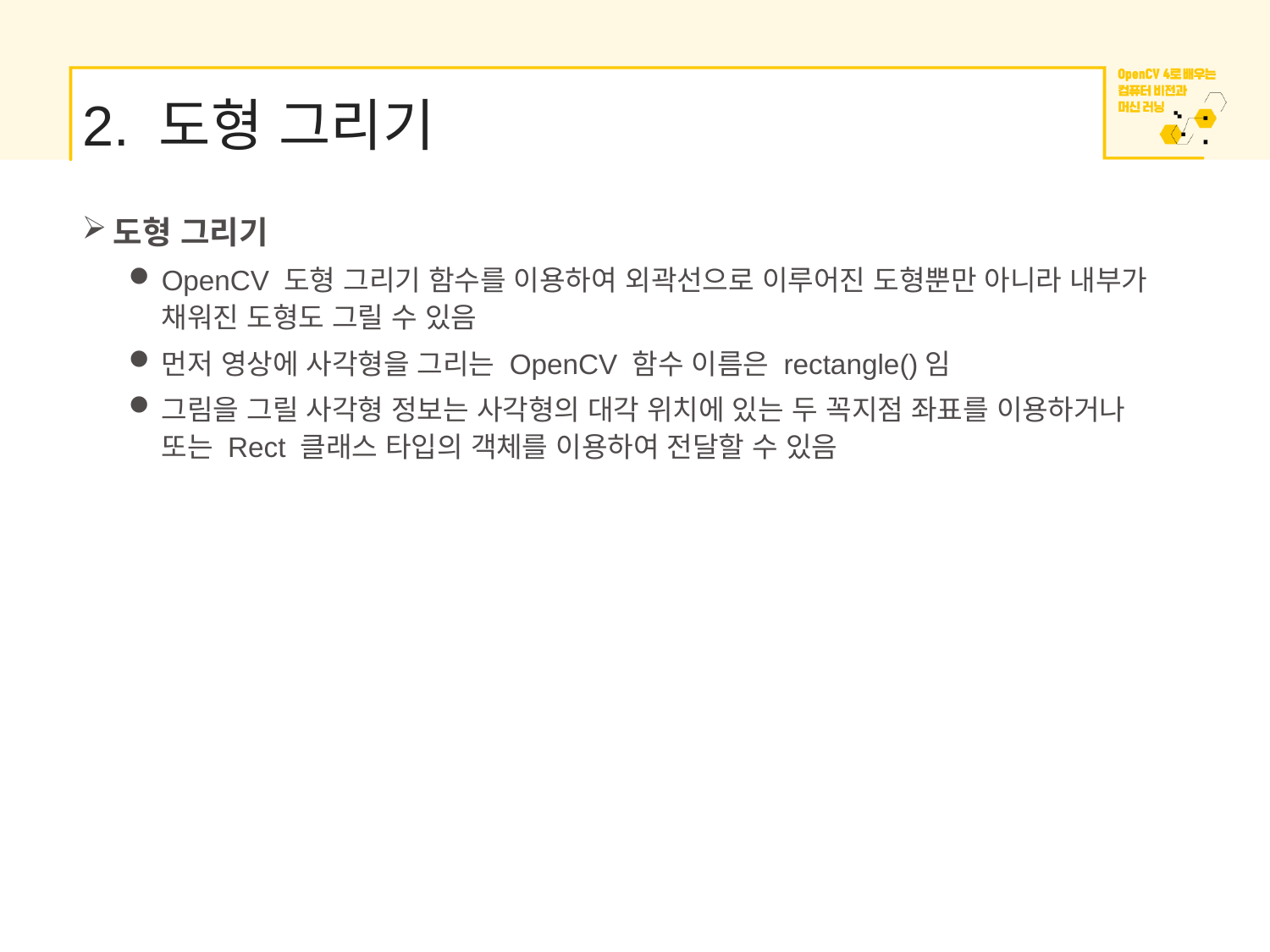

# 2. 도형 그리기
도형 그리기
OpenCV 도형 그리기 함수를 이용하여 외곽선으로 이루어진 도형뿐만 아니라 내부가 채워진 도형도 그릴 수 있음
먼저 영상에 사각형을 그리는 OpenCV 함수 이름은 rectangle()임
그림을 그릴 사각형 정보는 사각형의 대각 위치에 있는 두 꼭지점 좌표를 이용하거나 또는 Rect 클래스 타입의 객체를 이용하여 전달할 수 있음